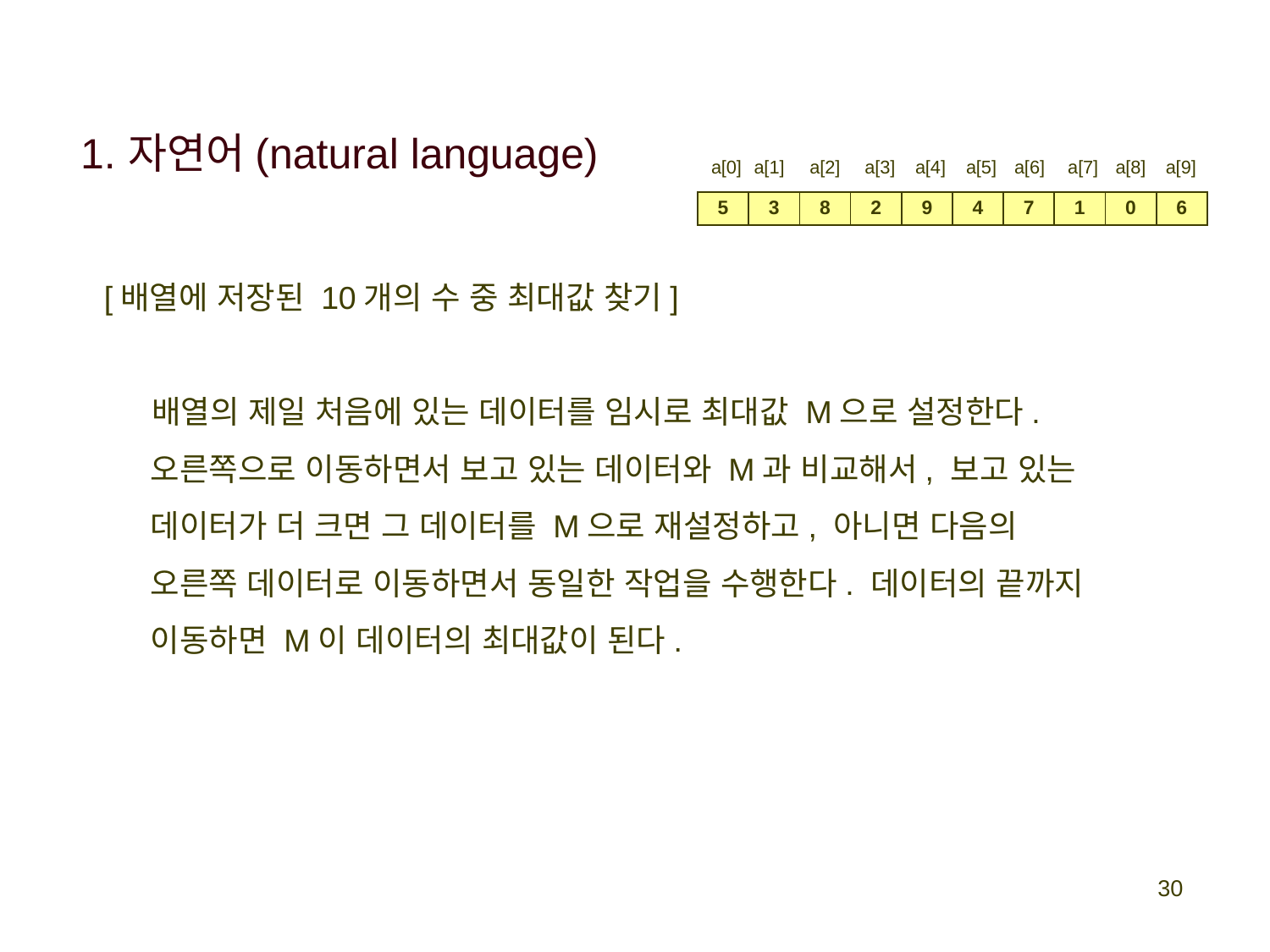

자연어(natural language)
a[0]
a[1]
a[2]
a[3]
a[4]
a[5]
a[6]
a[7]
a[8]
a[9]
| 5 | 3 | 8 | 2 | 9 | 4 | 7 | 1 | 0 | 6 |
| --- | --- | --- | --- | --- | --- | --- | --- | --- | --- |
[배열에 저장된 10개의 수 중 최대값 찾기]

배열의 제일 처음에 있는 데이터를 임시로 최대값 M으로 설정한다. 오른쪽으로 이동하면서 보고 있는 데이터와 M과 비교해서, 보고 있는 데이터가 더 크면 그 데이터를 M으로 재설정하고, 아니면 다음의 오른쪽 데이터로 이동하면서 동일한 작업을 수행한다. 데이터의 끝까지 이동하면 M이 데이터의 최대값이 된다.
30